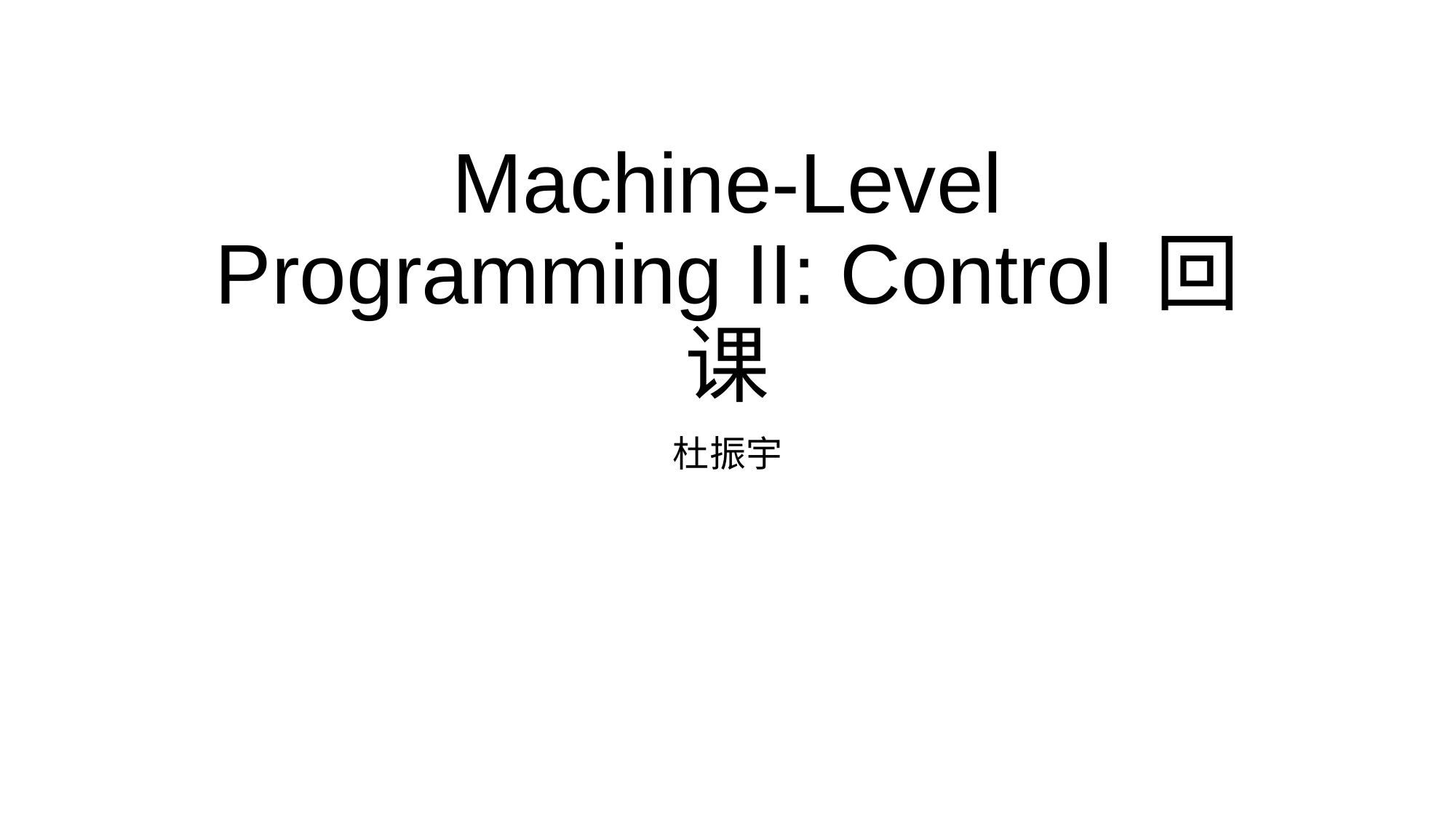

# Machine-Level Programming II: Control 回课
杜振宇